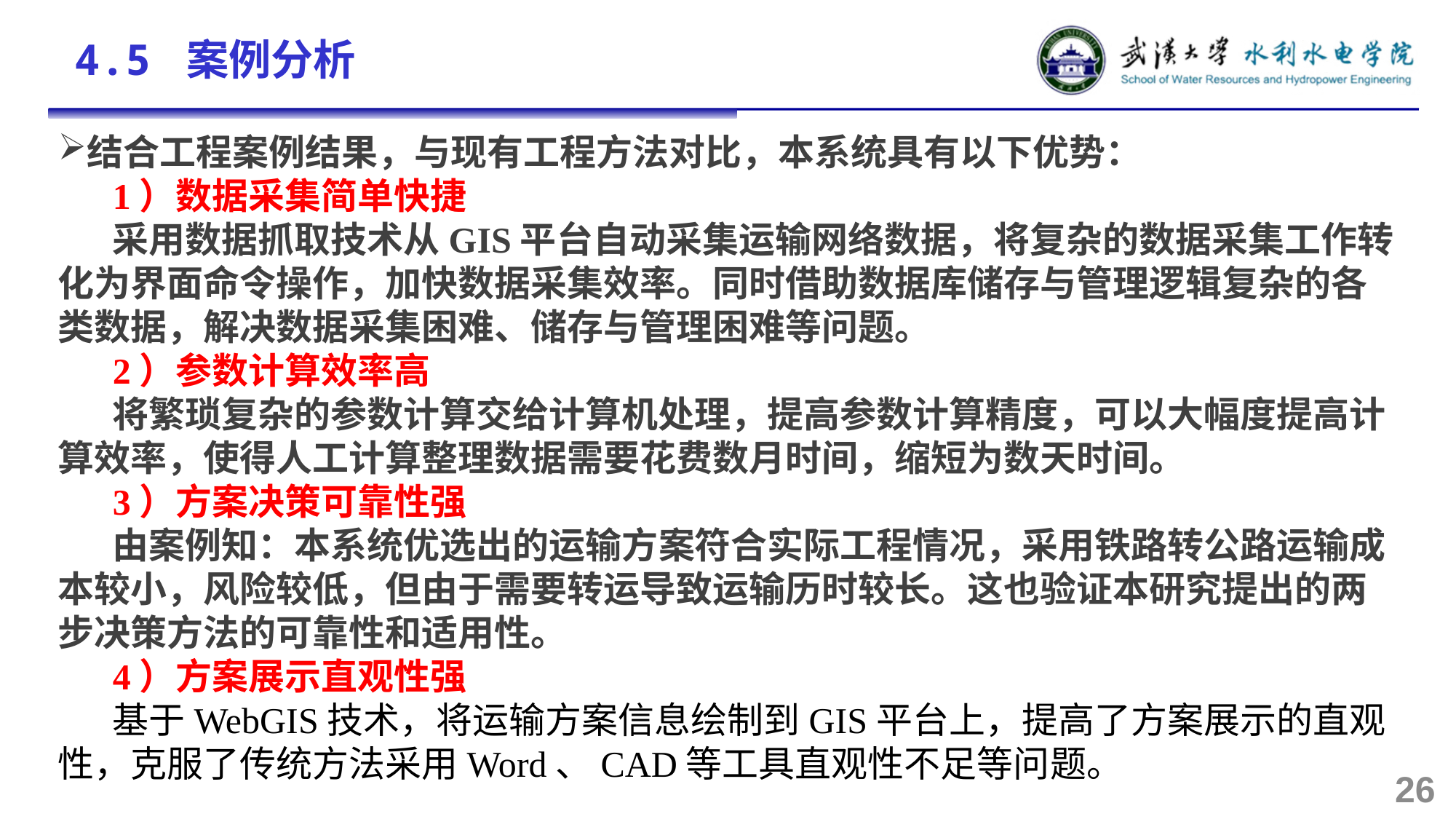

4.5 案例分析
结合工程案例结果，与现有工程方法对比，本系统具有以下优势：
1）数据采集简单快捷
采用数据抓取技术从GIS平台自动采集运输网络数据，将复杂的数据采集工作转化为界面命令操作，加快数据采集效率。同时借助数据库储存与管理逻辑复杂的各类数据，解决数据采集困难、储存与管理困难等问题。
2）参数计算效率高
将繁琐复杂的参数计算交给计算机处理，提高参数计算精度，可以大幅度提高计算效率，使得人工计算整理数据需要花费数月时间，缩短为数天时间。
3）方案决策可靠性强
由案例知：本系统优选出的运输方案符合实际工程情况，采用铁路转公路运输成本较小，风险较低，但由于需要转运导致运输历时较长。这也验证本研究提出的两步决策方法的可靠性和适用性。
4）方案展示直观性强
基于WebGIS技术，将运输方案信息绘制到GIS平台上，提高了方案展示的直观性，克服了传统方法采用Word、CAD等工具直观性不足等问题。
26